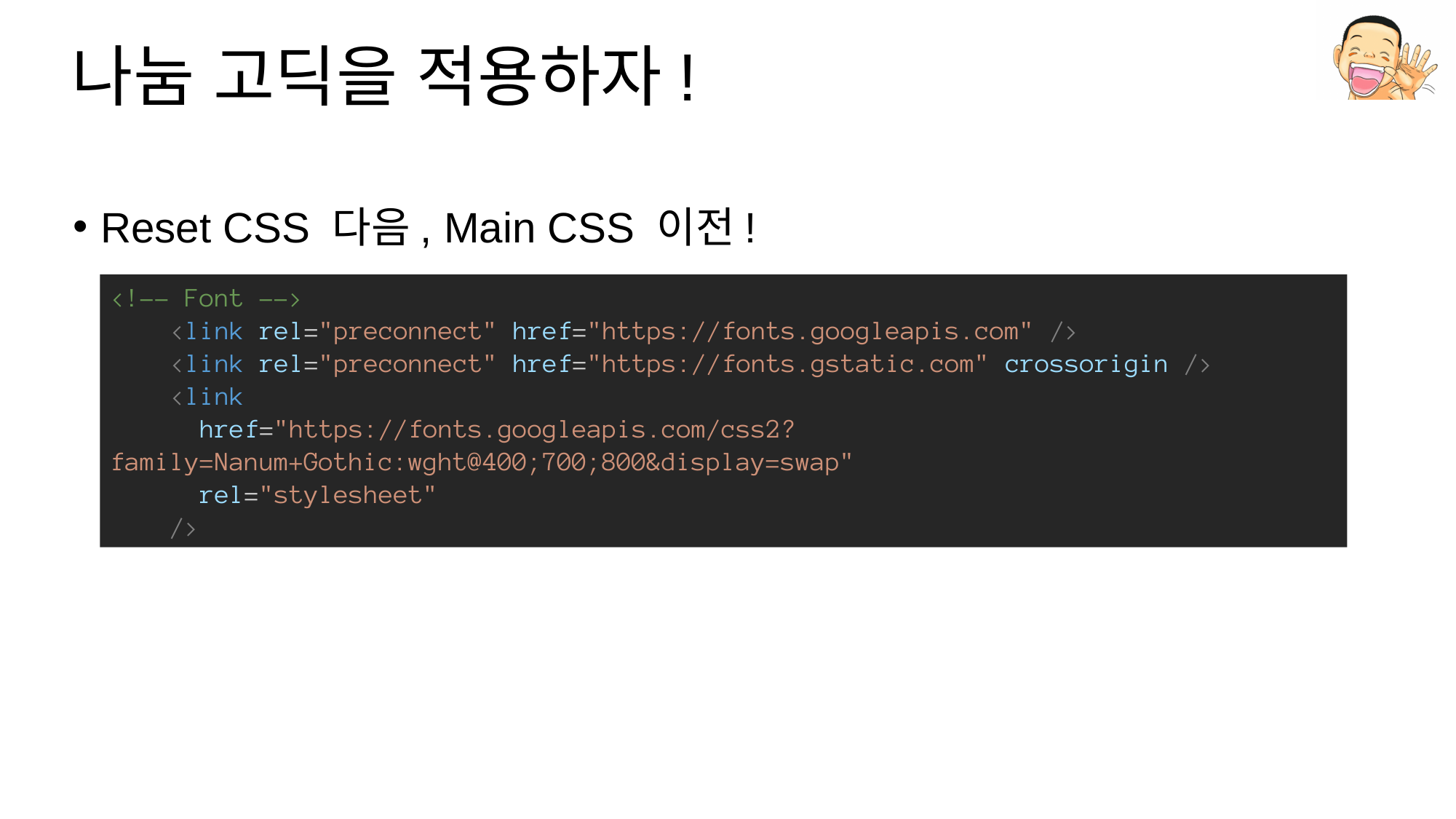

# 나눔 고딕을 적용하자!
Reset CSS 다음, Main CSS 이전!

<!-- Font -->
    <link rel="preconnect" href="https://fonts.googleapis.com" />
    <link rel="preconnect" href="https://fonts.gstatic.com" crossorigin />
    <link
      href="https://fonts.googleapis.com/css2?family=Nanum+Gothic:wght@400;700;800&display=swap"
      rel="stylesheet"
    />